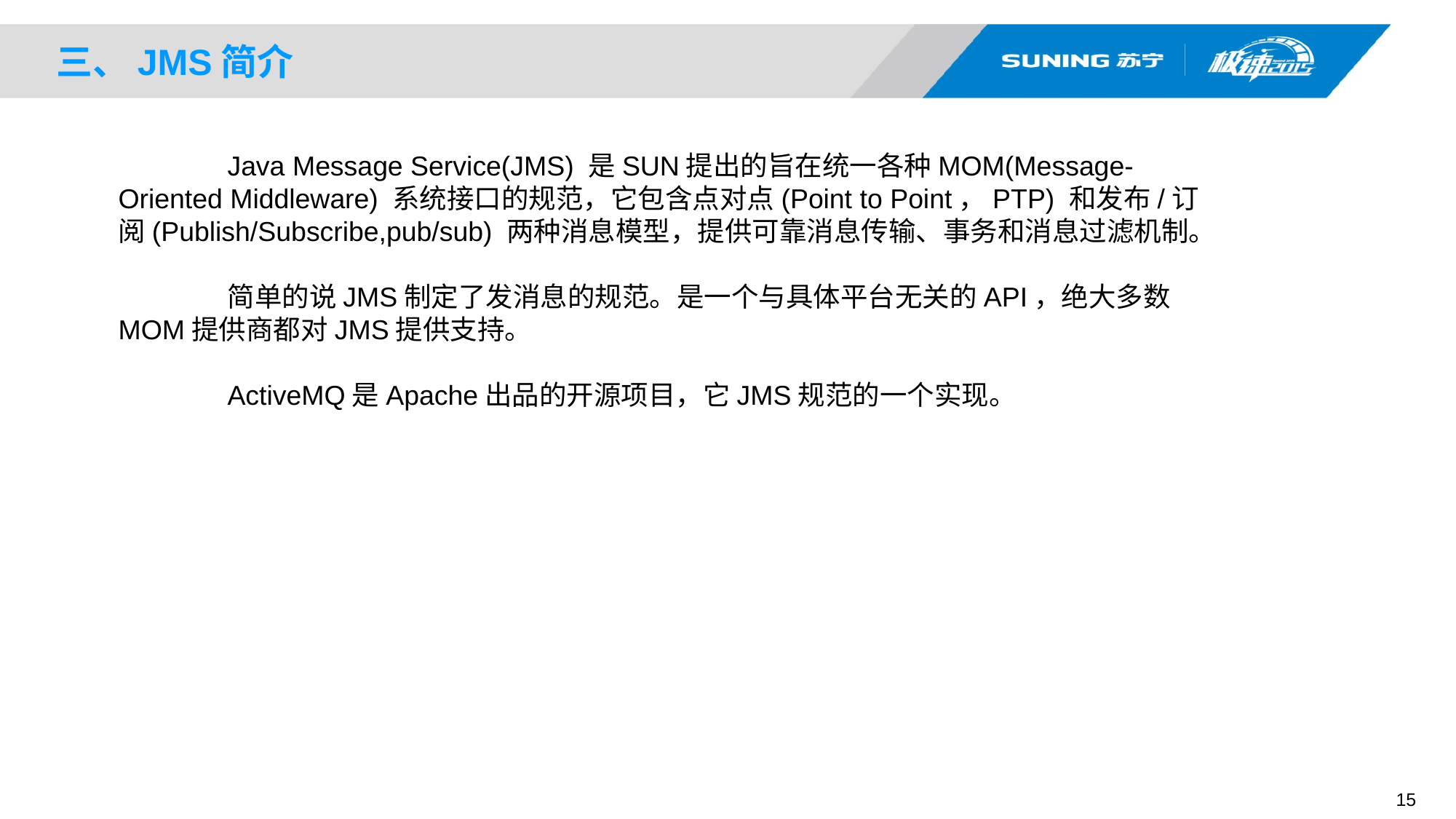

# 三、JMS简介
	Java Message Service(JMS) 是SUN提出的旨在统一各种MOM(Message-Oriented Middleware) 系统接口的规范，它包含点对点(Point to Point，PTP) 和发布/订阅(Publish/Subscribe,pub/sub) 两种消息模型，提供可靠消息传输、事务和消息过滤机制。

	简单的说JMS制定了发消息的规范。是一个与具体平台无关的API，绝大多数MOM提供商都对JMS提供支持。

	ActiveMQ是Apache出品的开源项目，它JMS规范的一个实现。